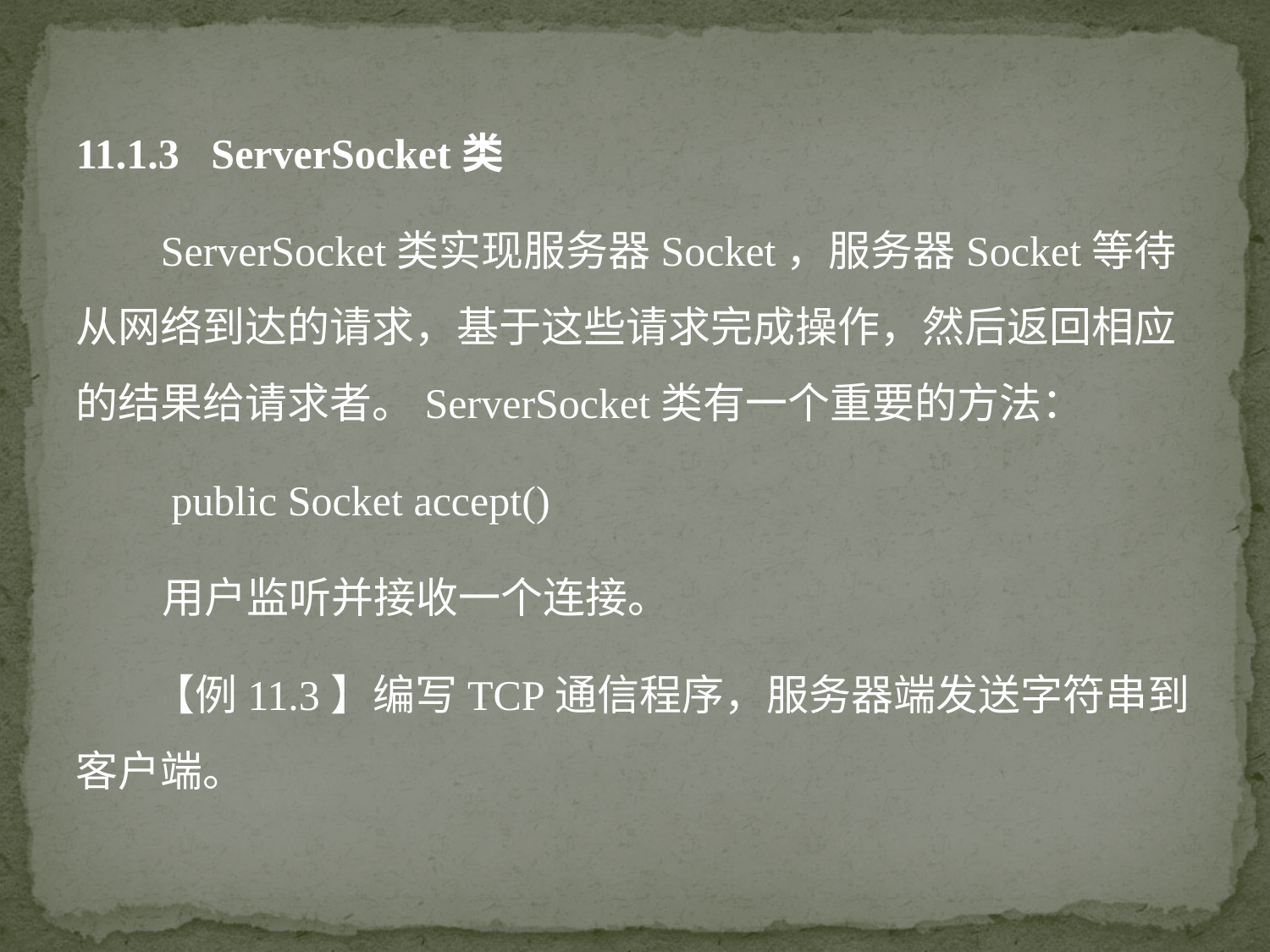

11.1.3   ServerSocket类
        ServerSocket类实现服务器Socket，服务器Socket等待从网络到达的请求，基于这些请求完成操作，然后返回相应的结果给请求者。ServerSocket类有一个重要的方法：
         public Socket accept()
        用户监听并接收一个连接。
       【例11.3】编写TCP通信程序，服务器端发送字符串到客户端。